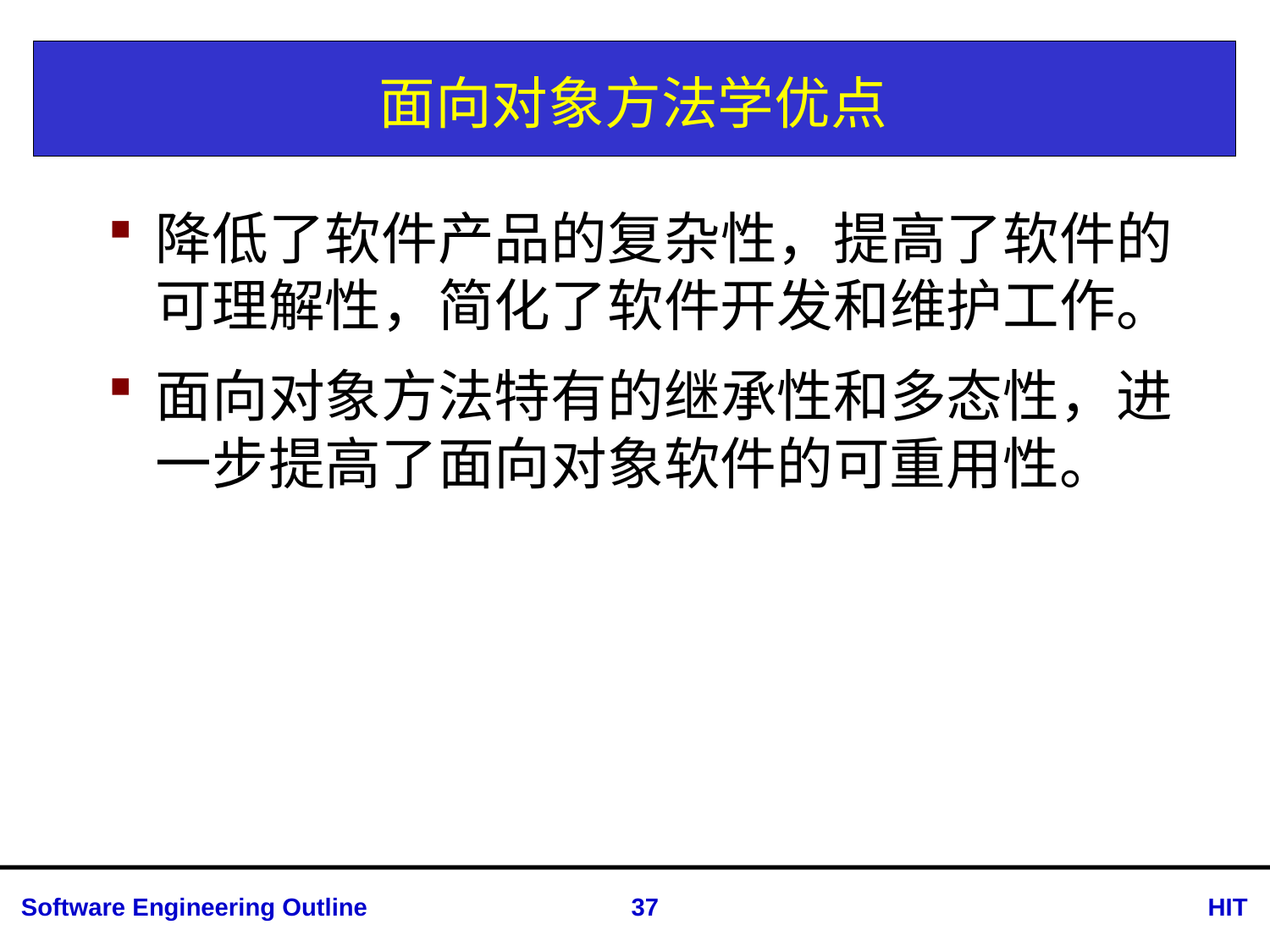

# 面向对象方法学优点
降低了软件产品的复杂性，提高了软件的可理解性，简化了软件开发和维护工作。
面向对象方法特有的继承性和多态性，进一步提高了面向对象软件的可重用性。